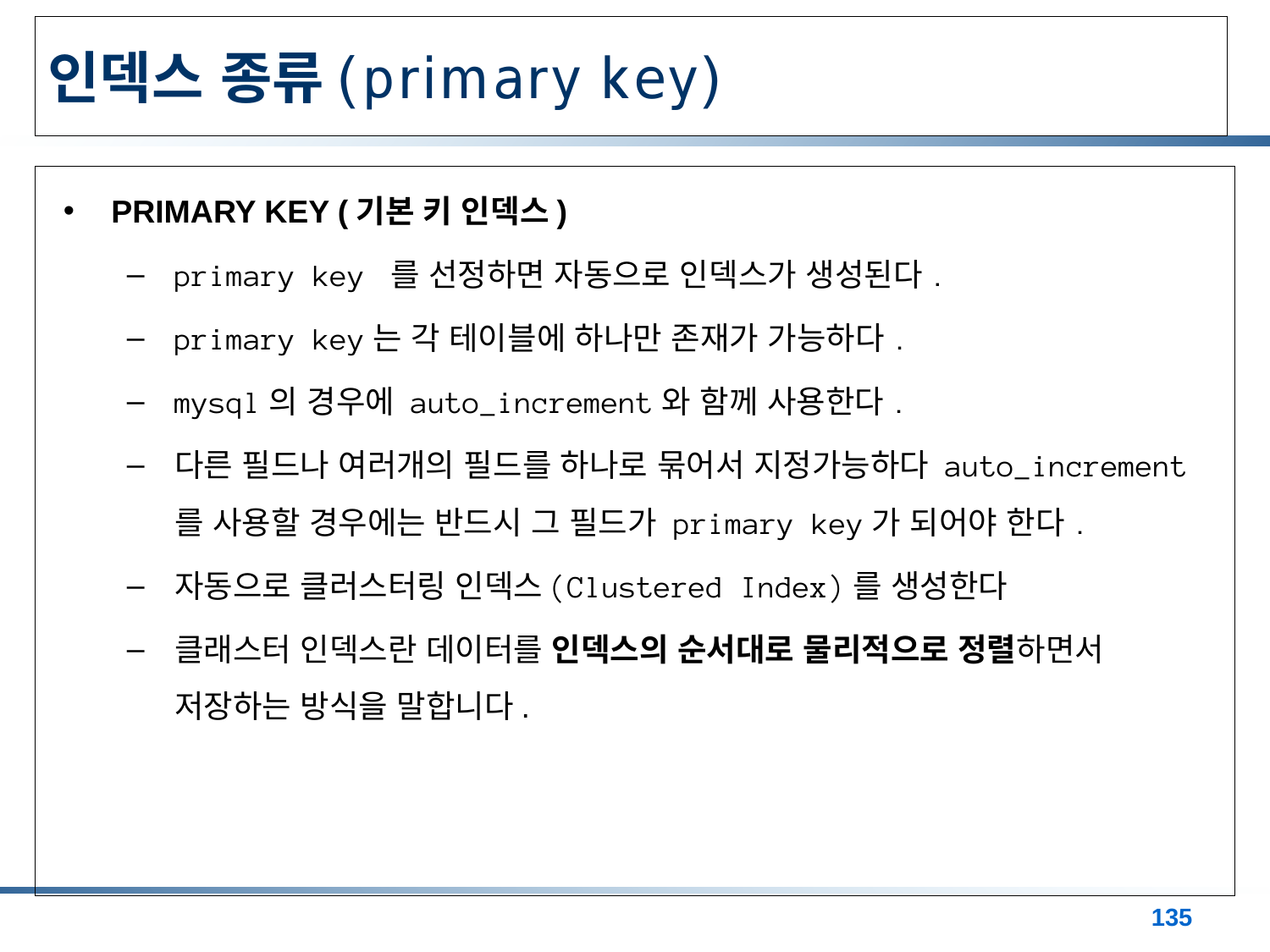

# 인덱스 종류(primary key)
PRIMARY KEY (기본 키 인덱스)
primary key 를 선정하면 자동으로 인덱스가 생성된다.
primary key는 각 테이블에 하나만 존재가 가능하다.
mysql의 경우에 auto_increment와 함께 사용한다.
다른 필드나 여러개의 필드를 하나로 묶어서 지정가능하다 auto_increment를 사용할 경우에는 반드시 그 필드가 primary key가 되어야 한다.
자동으로 클러스터링 인덱스(Clustered Index)를 생성한다
클래스터 인덱스란 데이터를 인덱스의 순서대로 물리적으로 정렬하면서 저장하는 방식을 말합니다.